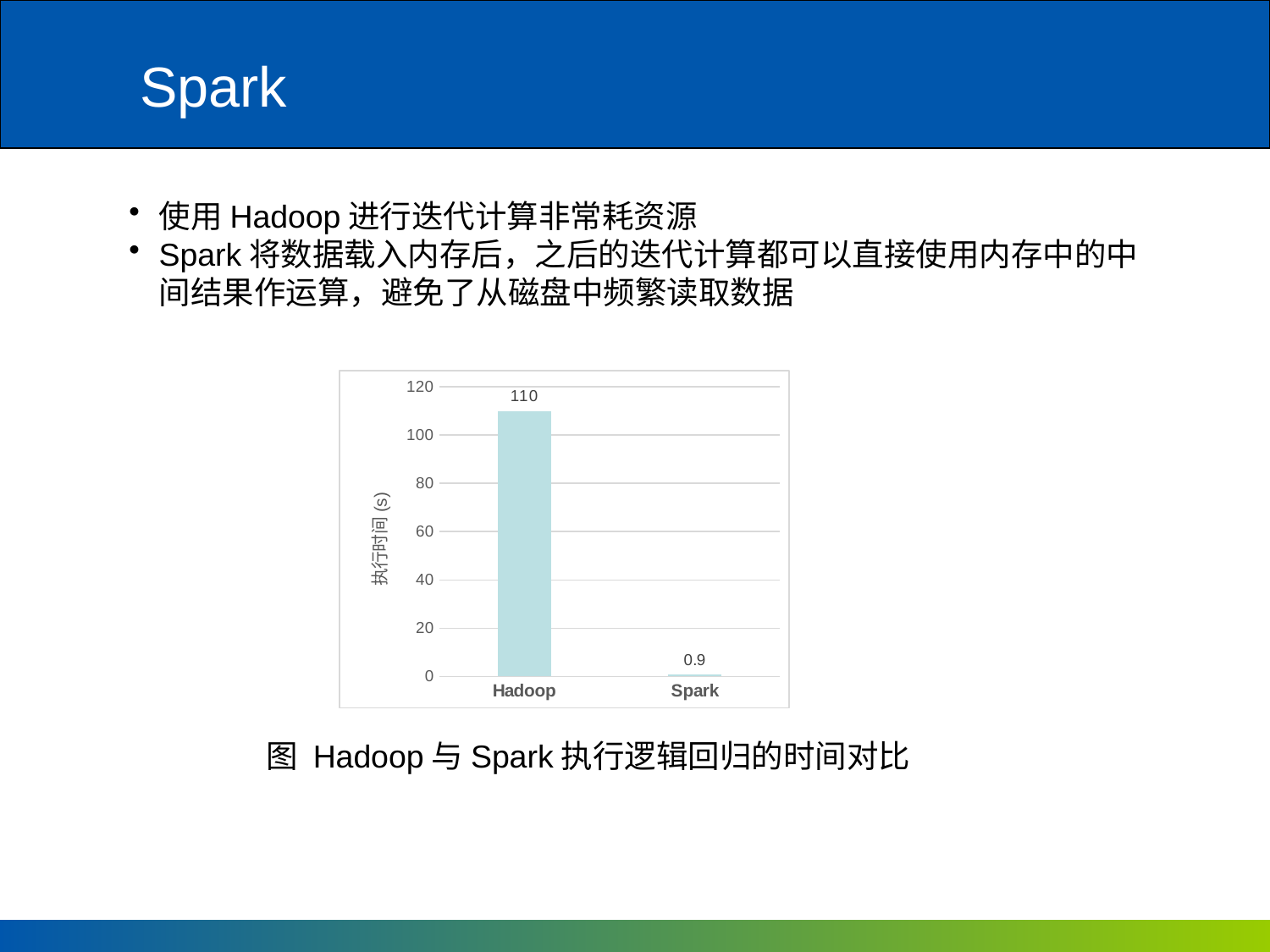

# Spark
使用Hadoop进行迭代计算非常耗资源
Spark将数据载入内存后，之后的迭代计算都可以直接使用内存中的中间结果作运算，避免了从磁盘中频繁读取数据

### Chart

| Category |  |
|---|---|
| Hadoop | 110.0 |
| Spark | 0.9 |
图 Hadoop与Spark执行逻辑回归的时间对比